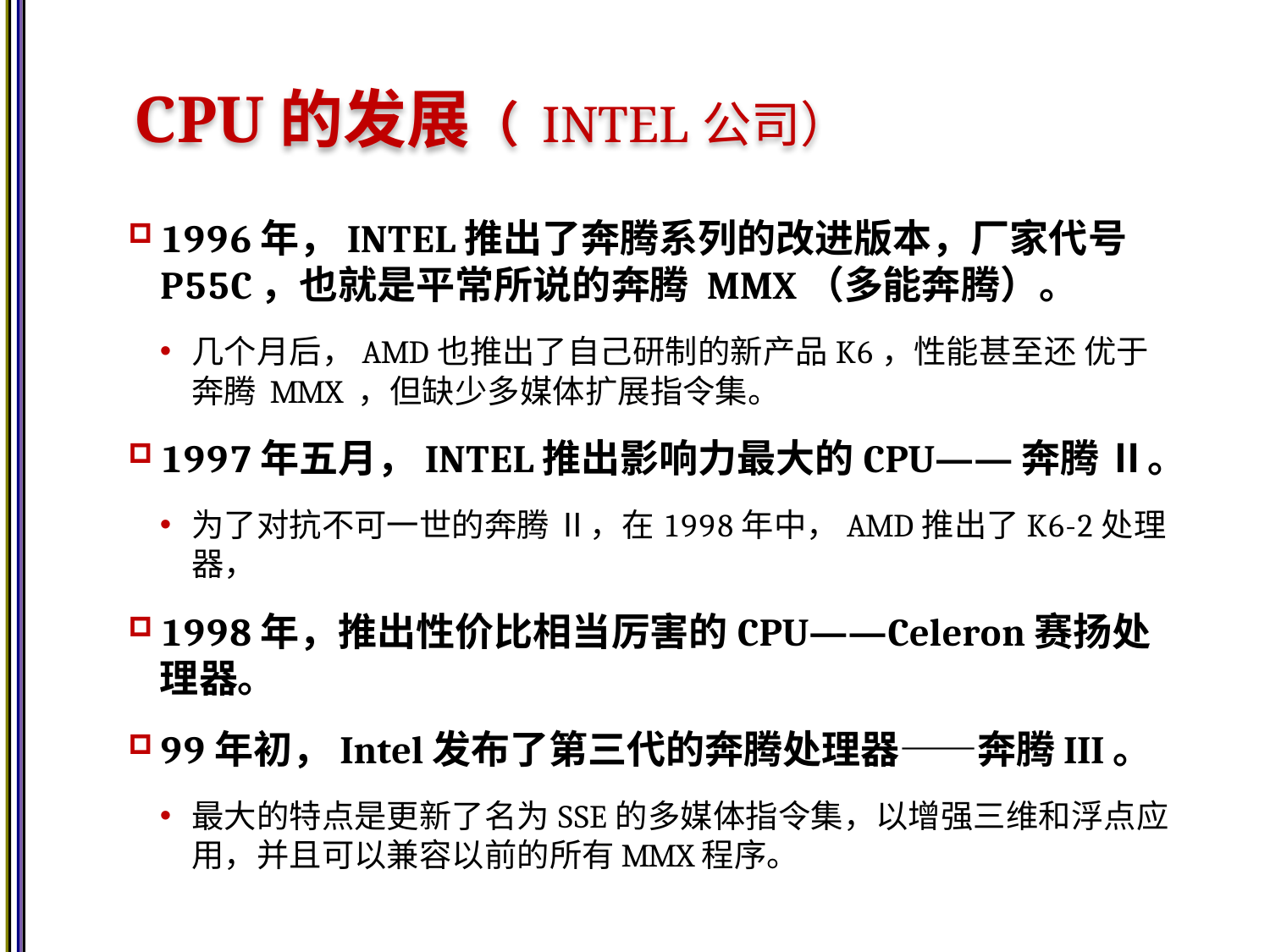

# CPU的发展（ INTEL公司）
1996年，INTEL推出了奔腾系列的改进版本，厂家代号P55C，也就是平常所说的奔腾 MMX（多能奔腾）。
几个月后，AMD也推出了自己研制的新产品K6，性能甚至还 优于奔腾 MMX ，但缺少多媒体扩展指令集。
1997年五月，INTEL推出影响力最大的CPU——奔腾 Ⅱ。
为了对抗不可一世的奔腾 Ⅱ，在1998年中，AMD推出了K6-2处理器，
1998年，推出性价比相当厉害的CPU——Celeron赛扬处理器。
99年初，Intel发布了第三代的奔腾处理器——奔腾III。
最大的特点是更新了名为SSE的多媒体指令集，以增强三维和浮点应用，并且可以兼容以前的所有MMX程序。
9